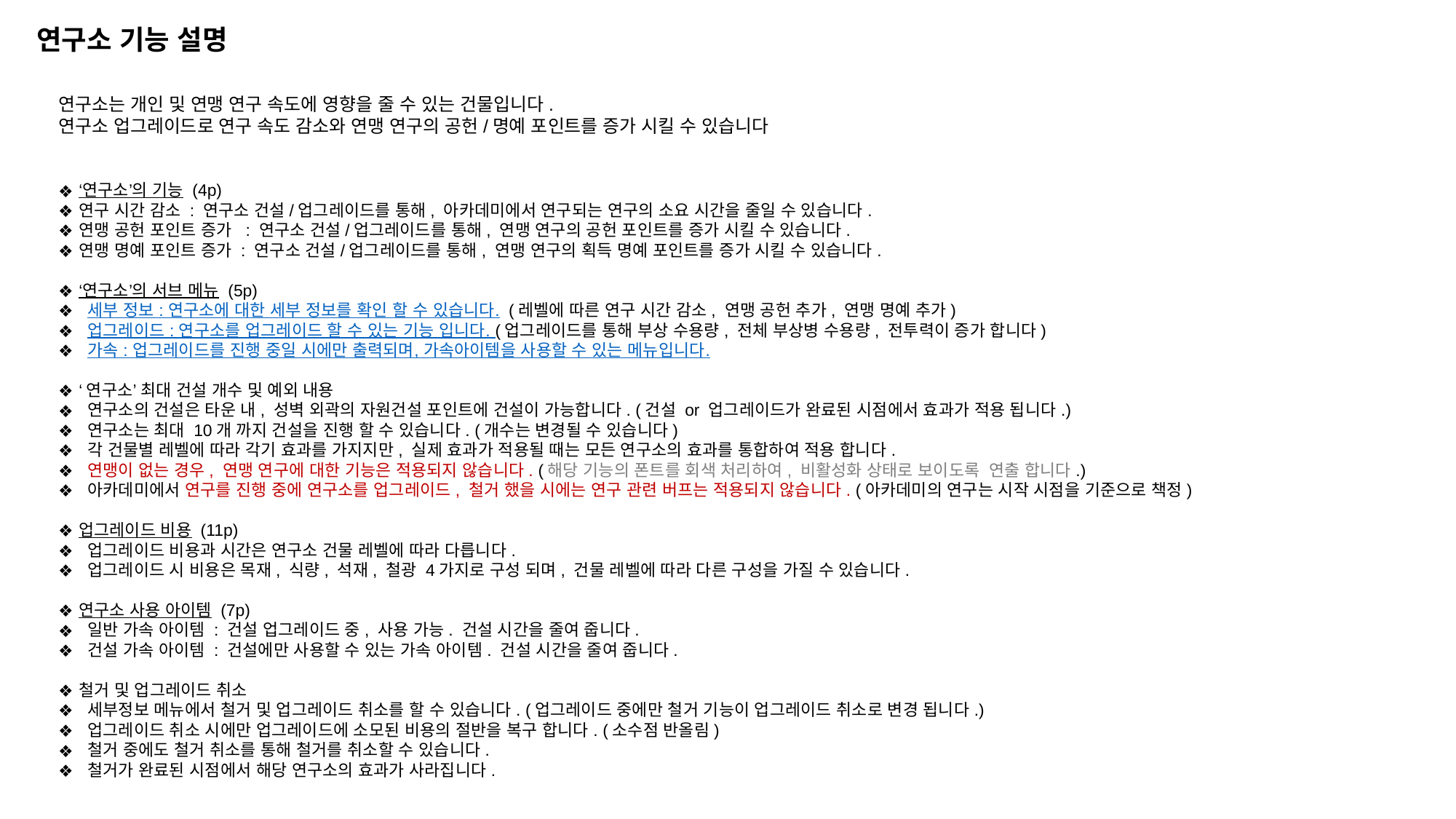

연구소 기능 설명
연구소는 개인 및 연맹 연구 속도에 영향을 줄 수 있는 건물입니다.
연구소 업그레이드로 연구 속도 감소와 연맹 연구의 공헌/명예 포인트를 증가 시킬 수 있습니다

‘연구소’의 기능 (4p)
연구 시간 감소 : 연구소 건설/업그레이드를 통해, 아카데미에서 연구되는 연구의 소요 시간을 줄일 수 있습니다.
연맹 공헌 포인트 증가  : 연구소 건설/업그레이드를 통해, 연맹 연구의 공헌 포인트를 증가 시킬 수 있습니다.
연맹 명예 포인트 증가 : 연구소 건설/업그레이드를 통해, 연맹 연구의 획득 명예 포인트를 증가 시킬 수 있습니다.

‘연구소’의 서브 메뉴 (5p)
 세부 정보 : 연구소에 대한 세부 정보를 확인 할 수 있습니다. (레벨에 따른 연구 시간 감소, 연맹 공헌 추가, 연맹 명예 추가)
 업그레이드 : 연구소를 업그레이드 할 수 있는 기능 입니다. (업그레이드를 통해 부상 수용량, 전체 부상병 수용량, 전투력이 증가 합니다)
 가속 : 업그레이드를 진행 중일 시에만 출력되며, 가속아이템을 사용할 수 있는 메뉴입니다.

‘연구소’ 최대 건설 개수 및 예외 내용
 연구소의 건설은 타운 내, 성벽 외곽의 자원건설 포인트에 건설이 가능합니다. (건설 or 업그레이드가 완료된 시점에서 효과가 적용 됩니다.)
 연구소는 최대 10개 까지 건설을 진행 할 수 있습니다. (개수는 변경될 수 있습니다)
 각 건물별 레벨에 따라 각기 효과를 가지지만, 실제 효과가 적용될 때는 모든 연구소의 효과를 통합하여 적용 합니다.
 연맹이 없는 경우, 연맹 연구에 대한 기능은 적용되지 않습니다. (해당 기능의 폰트를 회색 처리하여, 비활성화 상태로 보이도록  연출 합니다.)
 아카데미에서 연구를 진행 중에 연구소를 업그레이드, 철거 했을 시에는 연구 관련 버프는 적용되지 않습니다. (아카데미의 연구는 시작 시점을 기준으로 책정)

업그레이드 비용 (11p)
 업그레이드 비용과 시간은 연구소 건물 레벨에 따라 다릅니다.
 업그레이드 시 비용은 목재, 식량, 석재, 철광 4가지로 구성 되며, 건물 레벨에 따라 다른 구성을 가질 수 있습니다.

연구소 사용 아이템 (7p)
 일반 가속 아이템 : 건설 업그레이드 중, 사용 가능. 건설 시간을 줄여 줍니다.
 건설 가속 아이템 : 건설에만 사용할 수 있는 가속 아이템. 건설 시간을 줄여 줍니다.

철거 및 업그레이드 취소
 세부정보 메뉴에서 철거 및 업그레이드 취소를 할 수 있습니다. (업그레이드 중에만 철거 기능이 업그레이드 취소로 변경 됩니다.)
 업그레이드 취소 시에만 업그레이드에 소모된 비용의 절반을 복구 합니다. (소수점 반올림)
 철거 중에도 철거 취소를 통해 철거를 취소할 수 있습니다.
 철거가 완료된 시점에서 해당 연구소의 효과가 사라집니다.